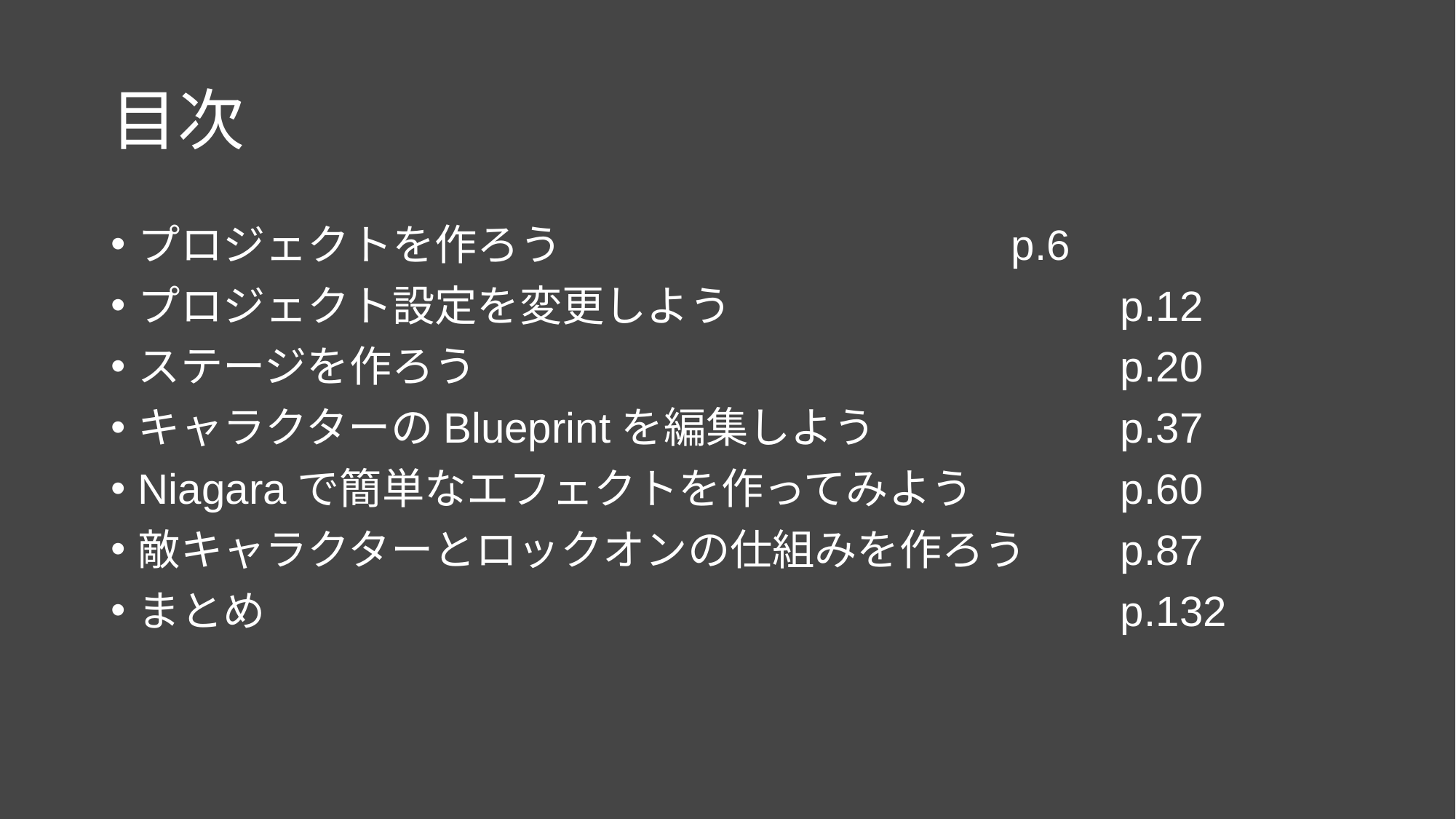

# 目次
プロジェクトを作ろう					p.6
プロジェクト設定を変更しよう				p.12
ステージを作ろう						p.20
キャラクターのBlueprintを編集しよう			p.37
Niagaraで簡単なエフェクトを作ってみよう		p.60
敵キャラクターとロックオンの仕組みを作ろう	p.87
まとめ								p.132